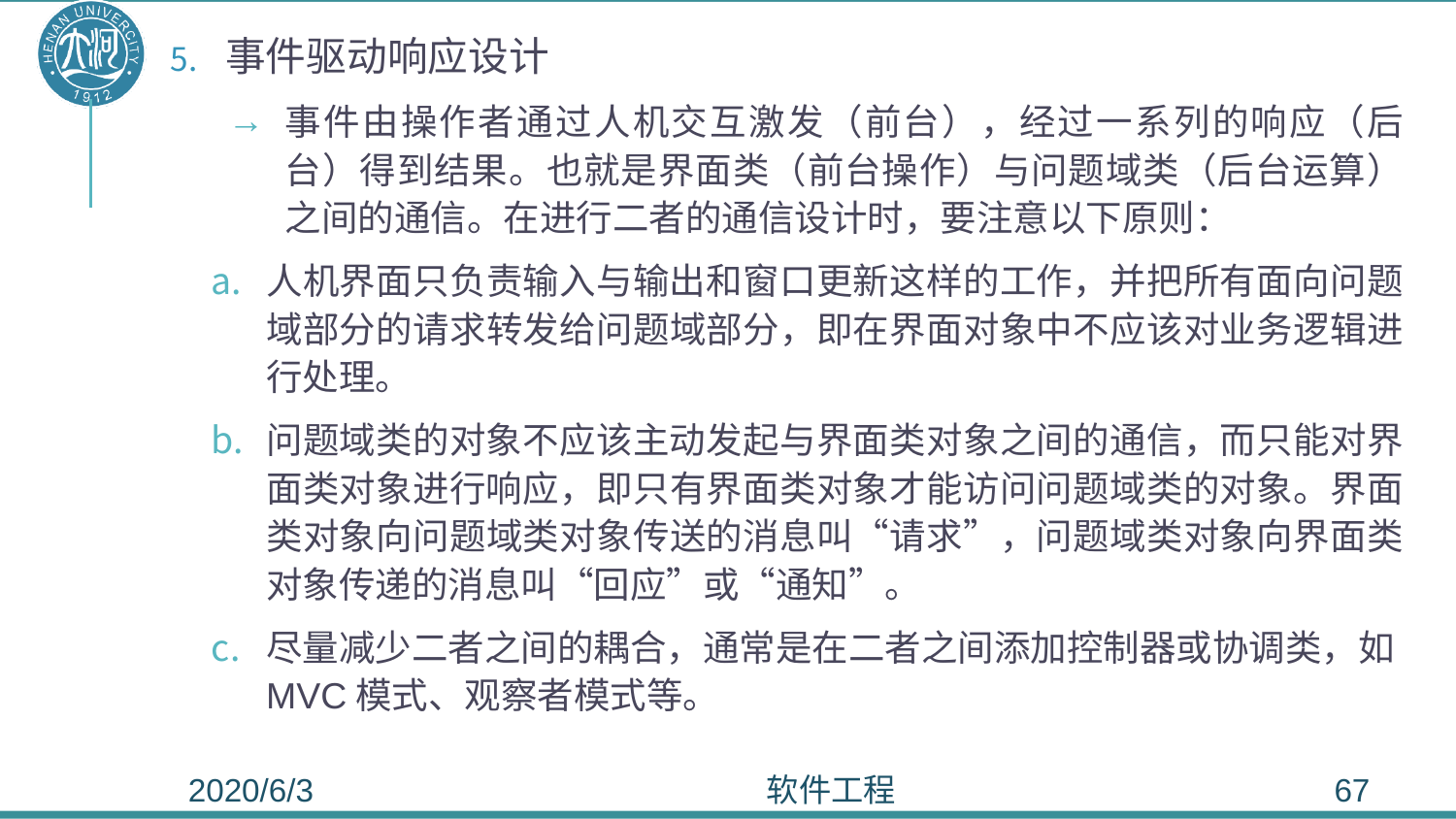

事件驱动响应设计
事件由操作者通过人机交互激发（前台），经过一系列的响应（后台）得到结果。也就是界面类（前台操作）与问题域类（后台运算）之间的通信。在进行二者的通信设计时，要注意以下原则：
人机界面只负责输入与输出和窗口更新这样的工作，并把所有面向问题域部分的请求转发给问题域部分，即在界面对象中不应该对业务逻辑进行处理。
问题域类的对象不应该主动发起与界面类对象之间的通信，而只能对界面类对象进行响应，即只有界面类对象才能访问问题域类的对象。界面类对象向问题域类对象传送的消息叫“请求”，问题域类对象向界面类对象传递的消息叫“回应”或“通知”。
尽量减少二者之间的耦合，通常是在二者之间添加控制器或协调类，如MVC模式、观察者模式等。
2020/6/3
软件工程
67